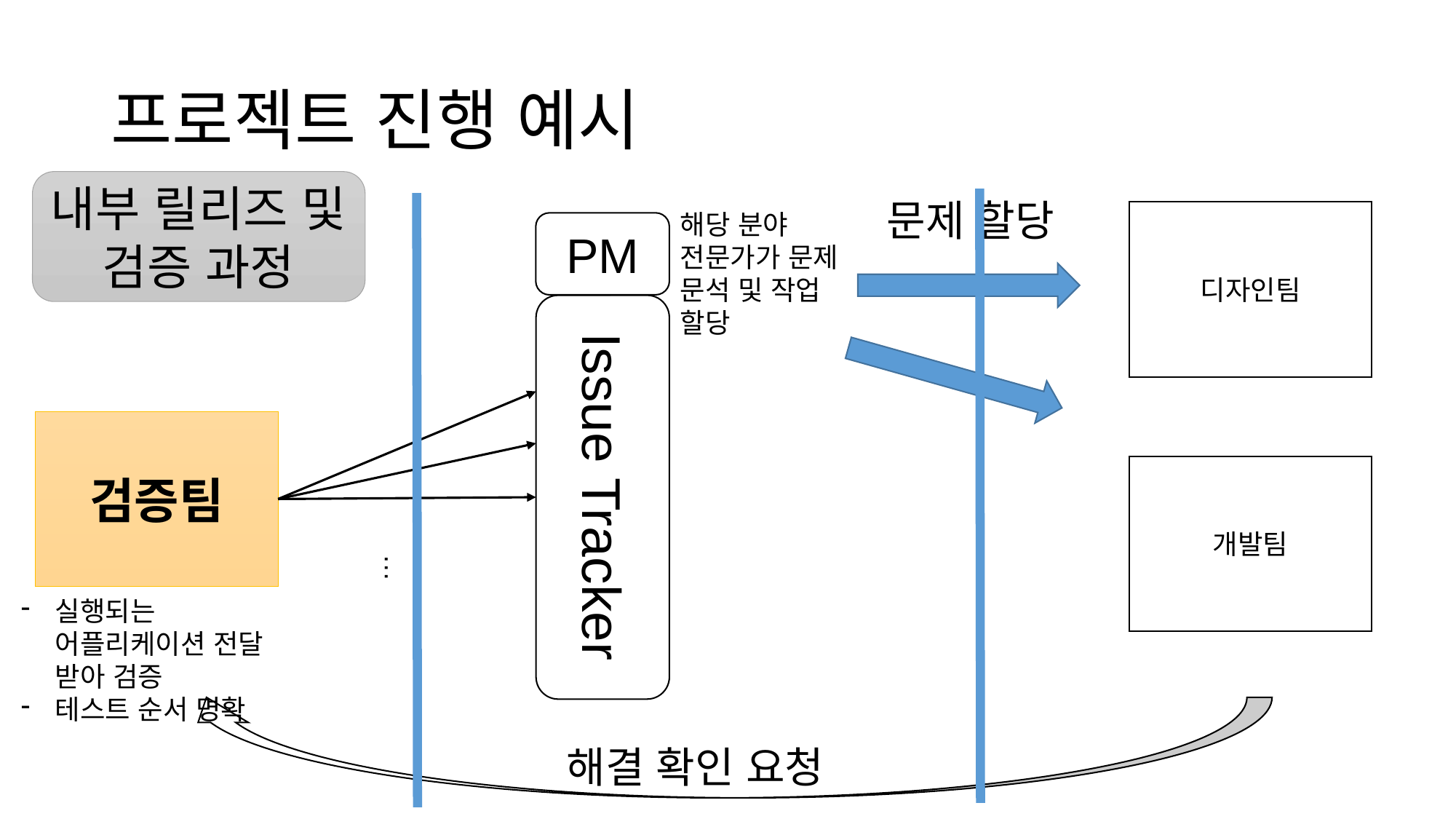

# 프로젝트 진행 예시
내부 릴리즈 및 검증 과정
문제 할당
해당 분야
전문가가 문제 문석 및 작업 할당
디자인팀
PM

검증팀
개발팀
Issue Tracker
…
실행되는 어플리케이션 전달 받아 검증
테스트 순서 명확

해결 확인 요청